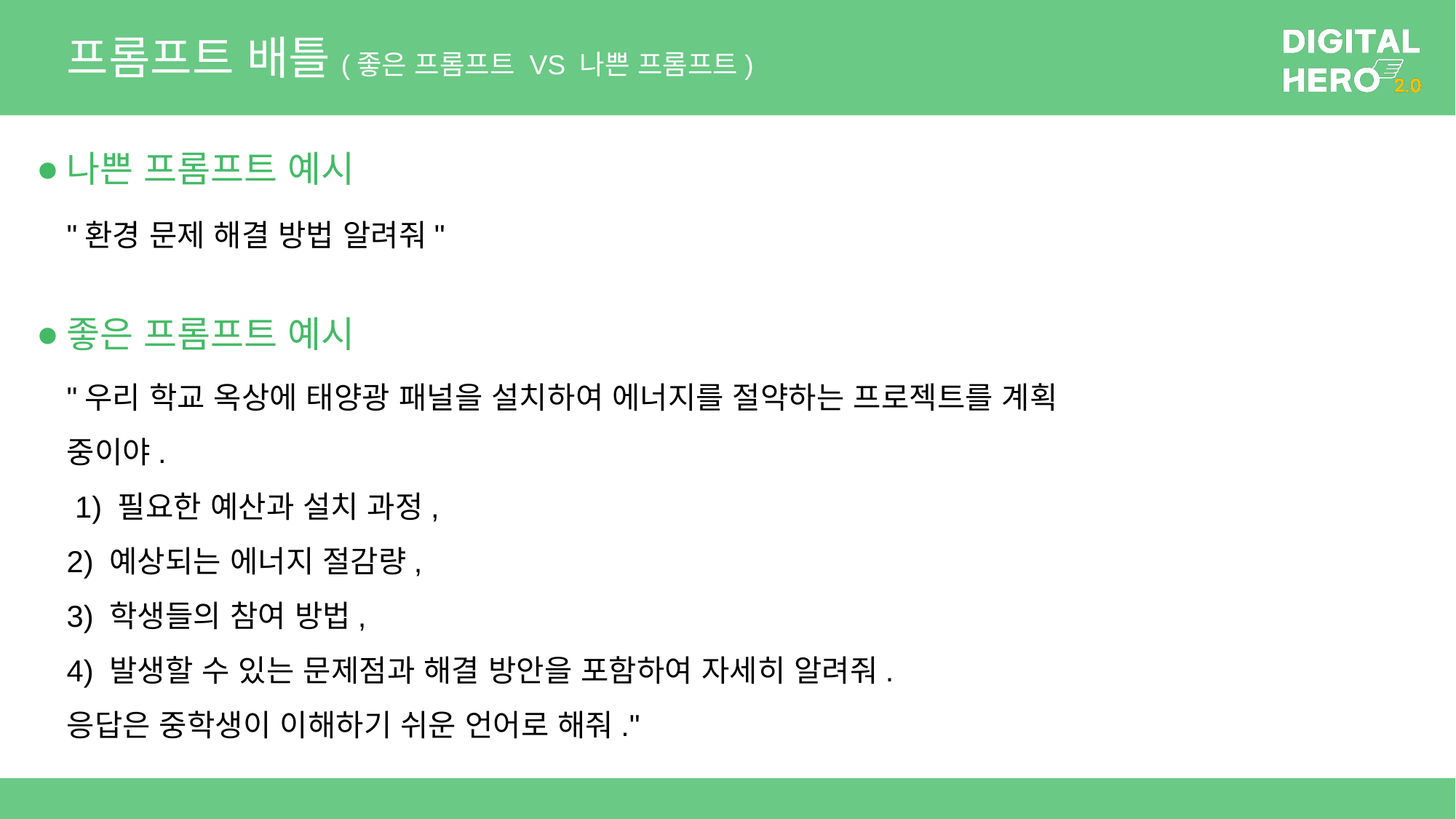

# 프롬프트 배틀(좋은 프롬프트 VS 나쁜 프롬프트)
나쁜 프롬프트 예시

"환경 문제 해결 방법 알려줘"
좋은 프롬프트 예시

"우리 학교 옥상에 태양광 패널을 설치하여 에너지를 절약하는 프로젝트를 계획 중이야.
 1) 필요한 예산과 설치 과정,
2) 예상되는 에너지 절감량,
3) 학생들의 참여 방법,
4) 발생할 수 있는 문제점과 해결 방안을 포함하여 자세히 알려줘.
응답은 중학생이 이해하기 쉬운 언어로 해줘."